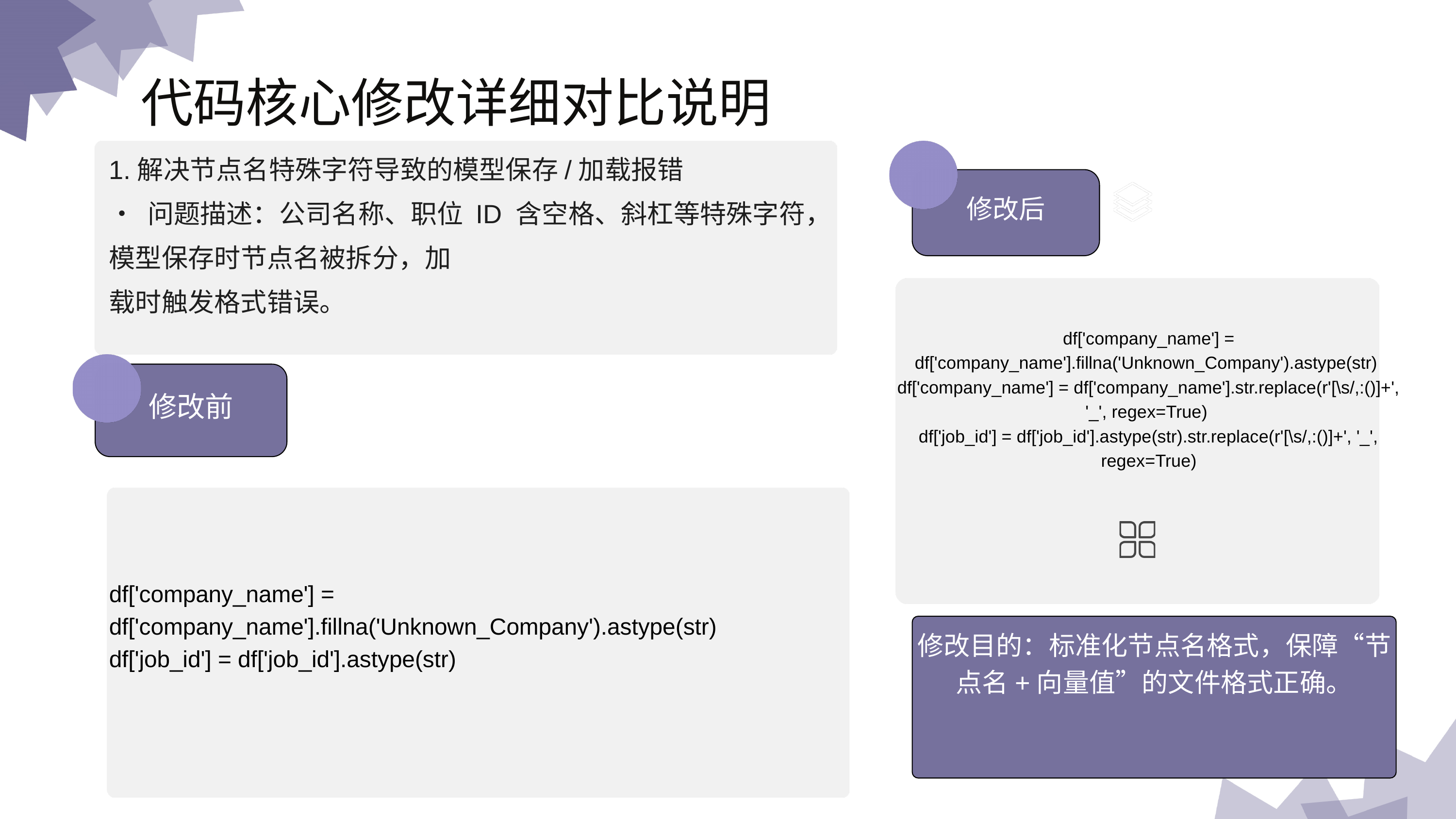

代码核⼼修改详细对⽐说明

1.解决节点名特殊字符导致的模型保存/加载报错
• 问题描述：公司名称、职位 ID 含空格、斜杠等特殊字符，模型保存时节点名被拆分，加
载时触发格式错误。

修改后

df['company_name'] = df['company_name'].fillna('Unknown_Company').astype(str)
df['company_name'] = df['company_name'].str.replace(r'[\s/,:()]+', '_', regex=True)
df['job_id'] = df['job_id'].astype(str).str.replace(r'[\s/,:()]+', '_', regex=True)

修改前

df['company_name'] = df['company_name'].fillna('Unknown_Company').astype(str)
df['job_id'] = df['job_id'].astype(str)

演示文稿是一种实用的工具，可以是演示，演讲，报告等。大部分时间，它们都是在为观众服务。

修改⽬的：标准化节点名格式，保障“节点名+向量值”的⽂件格式正确。